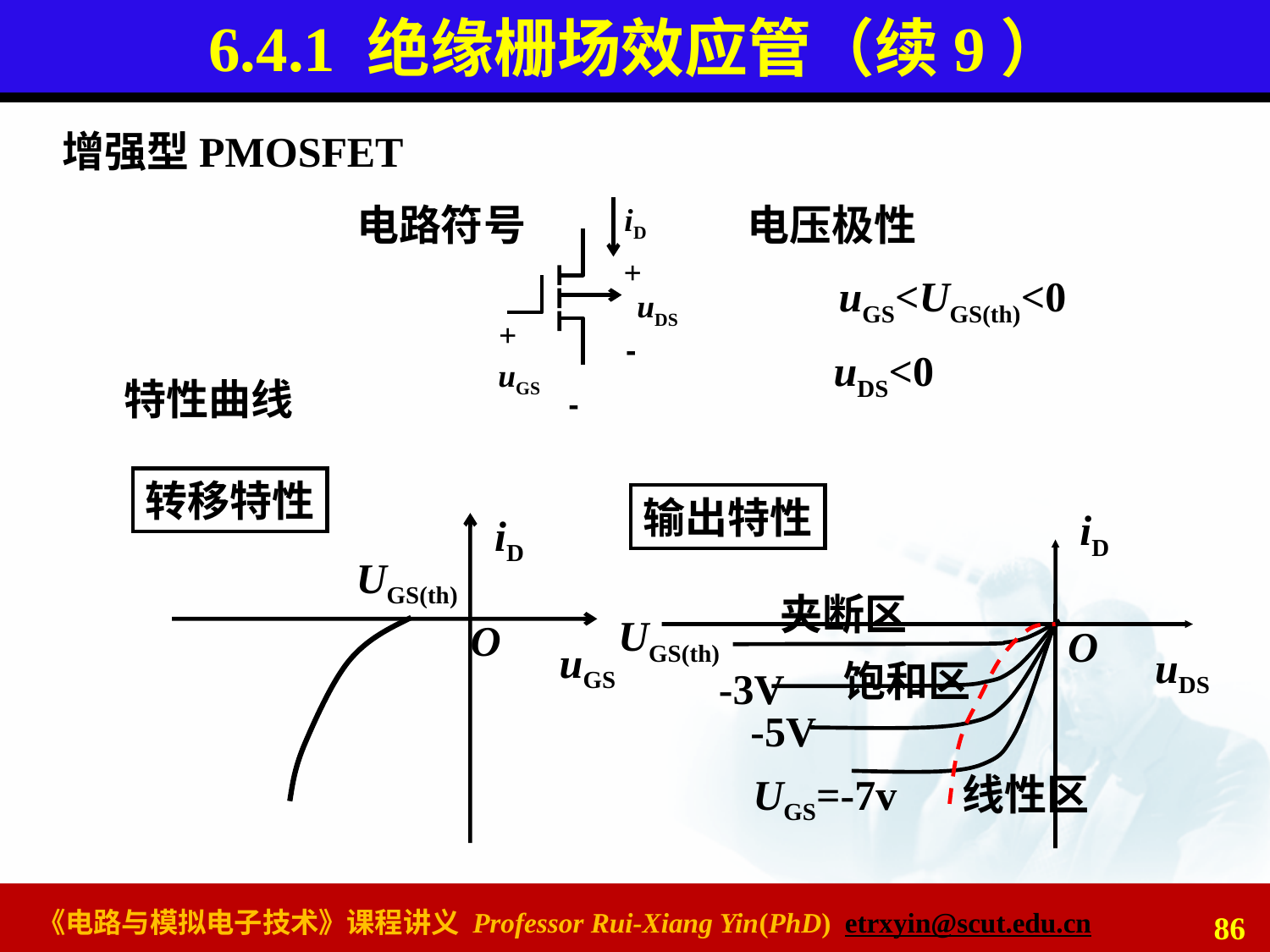

# 6.4.1 绝缘栅场效应管（续9）
增强型PMOSFET
电路符号
电压极性
iD

+
uDS
-
+
uGS
-
uGS<UGS(th)<0
uDS<0
特性曲线
转移特性
iD

UGS(th)
O

uGS
输出特性
iD

夹断区
UGS(th)
O

uDS
饱和区
-3V
-5V
UGS=-7v
线性区
86